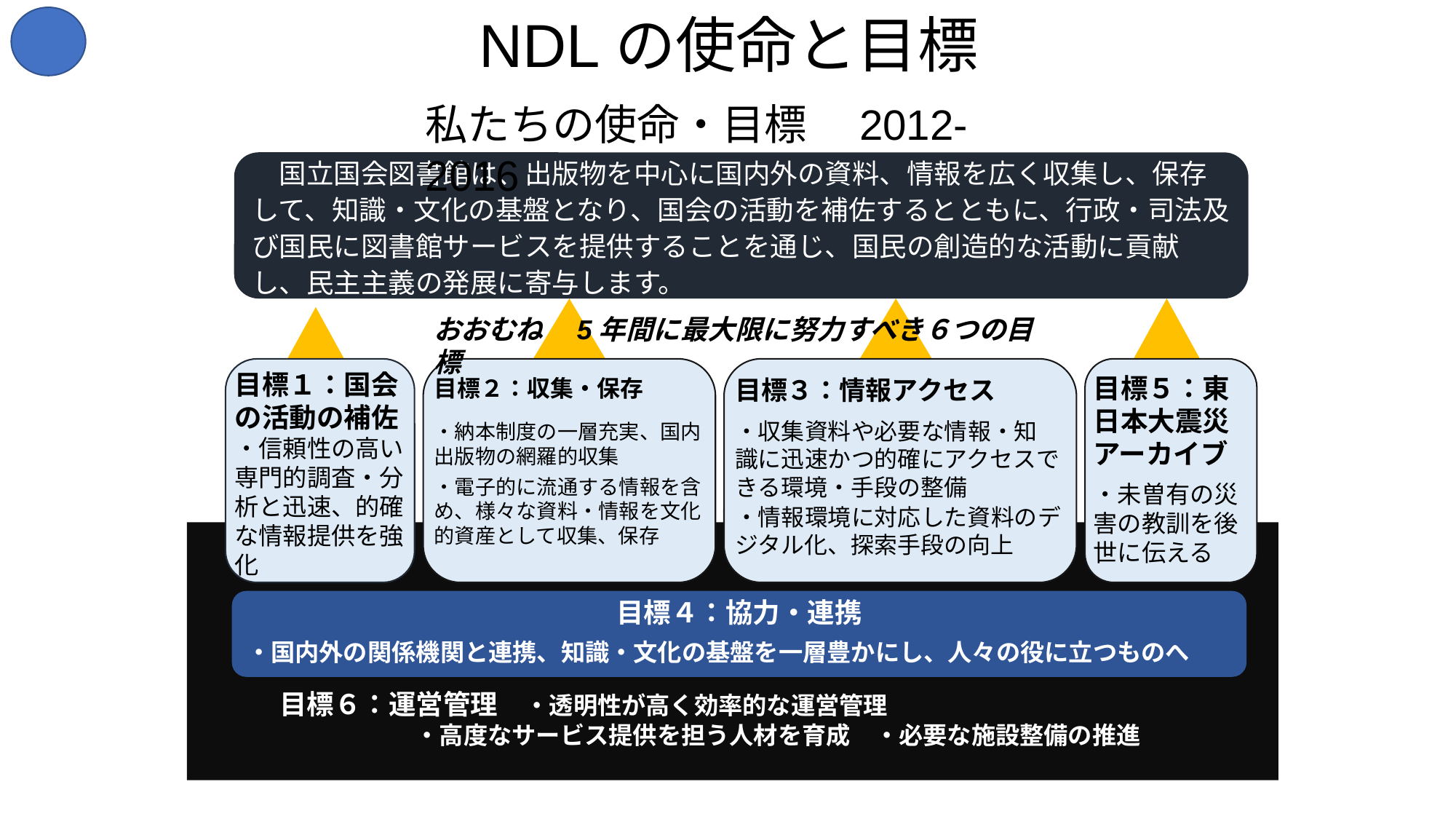

# NDLの使命と目標

私たちの使命・目標　2012-2016
　国立国会図書館は、出版物を中心に国内外の資料、情報を広く収集し、保存して、知識・文化の基盤となり、国会の活動を補佐するとともに、行政・司法及び国民に図書館サービスを提供することを通じ、国民の創造的な活動に貢献し、民主主義の発展に寄与します。

おおむね　5年間に最大限に努力すべき６つの目標

目標１：国会の活動の補佐
・信頼性の高い専門的調査・分析と迅速、的確な情報提供を強化

目標２：収集・保存

・納本制度の一層充実、国内出版物の網羅的収集
・電子的に流通する情報を含め、様々な資料・情報を文化的資産として収集、保存
目標３：情報アクセス

・収集資料や必要な情報・知　識に迅速かつ的確にアクセスできる環境・手段の整備
・情報環境に対応した資料のデジタル化、探索手段の向上

目標５：東日本大震災アーカイブ
・未曽有の災害の教訓を後世に伝える

　　　目標６：運営管理　・透明性が高く効率的な運営管理
　　　　　　　　　・高度なサービス提供を担う人材を育成　・必要な施設整備の推進

目標４：協力・連携
・国内外の関係機関と連携、知識・文化の基盤を一層豊かにし、人々の役に立つものへ

19 September 2013
EAJRS 2013 Paris Conference
18